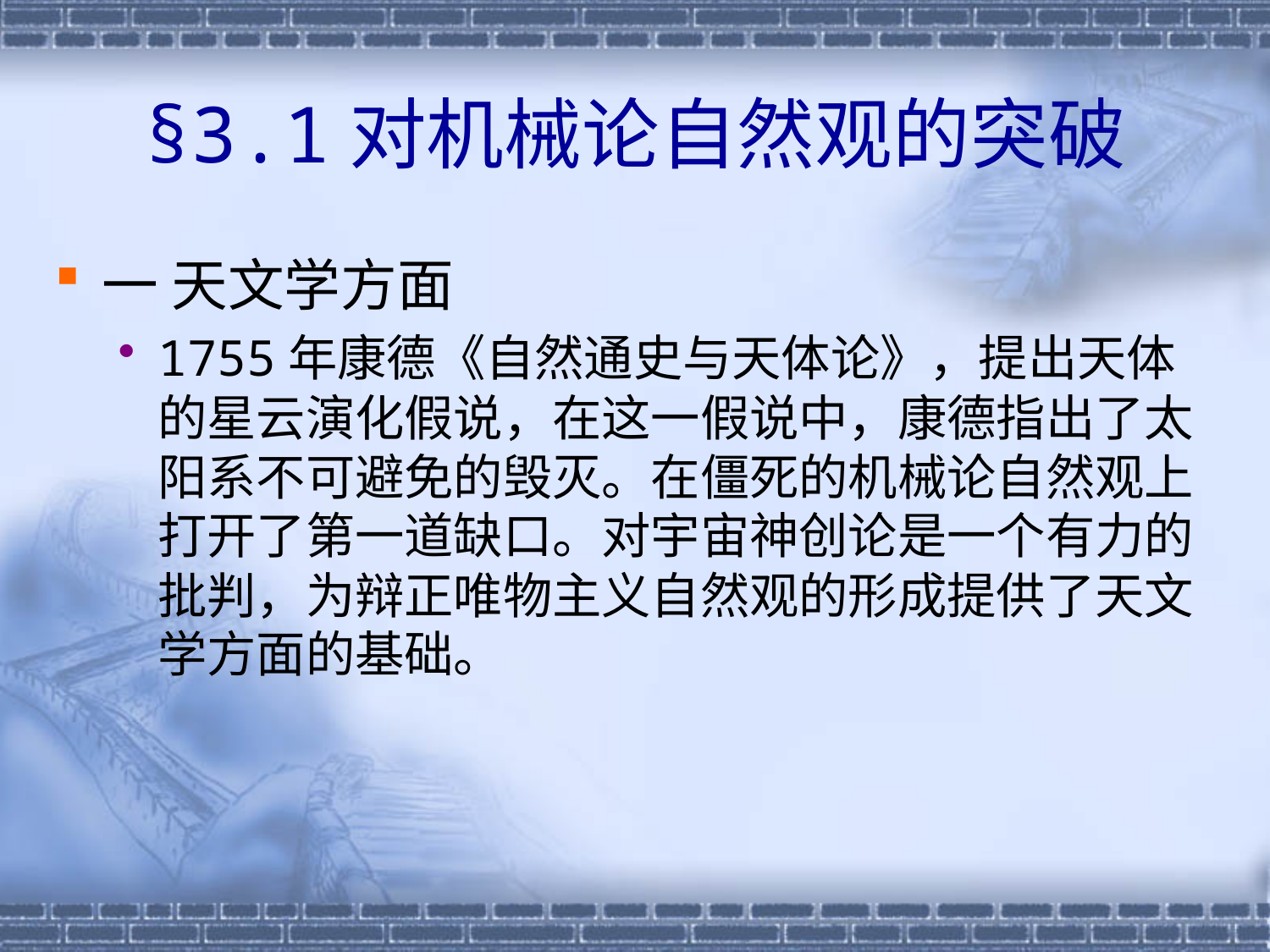

# §3.1对机械论自然观的突破
一 天文学方面
1755年康德《自然通史与天体论》，提出天体的星云演化假说，在这一假说中，康德指出了太阳系不可避免的毁灭。在僵死的机械论自然观上打开了第一道缺口。对宇宙神创论是一个有力的批判，为辩正唯物主义自然观的形成提供了天文学方面的基础。